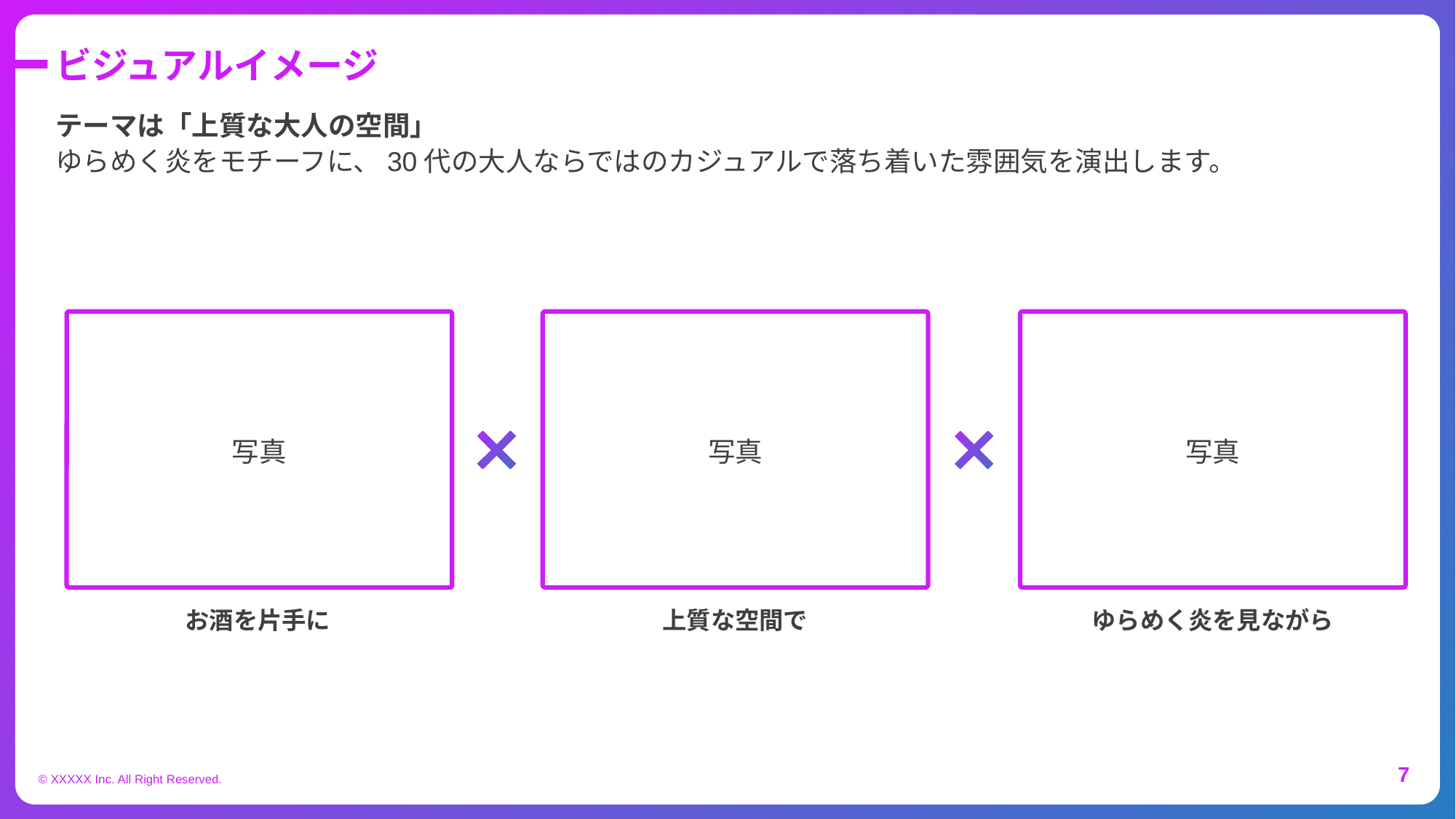

ビジュアルイメージ
テーマは「上質な大人の空間」
ゆらめく炎をモチーフに、30代の大人ならではのカジュアルで落ち着いた雰囲気を演出します。

写真
写真
写真

お酒を片手に
上質な空間で
ゆらめく炎を見ながら
7